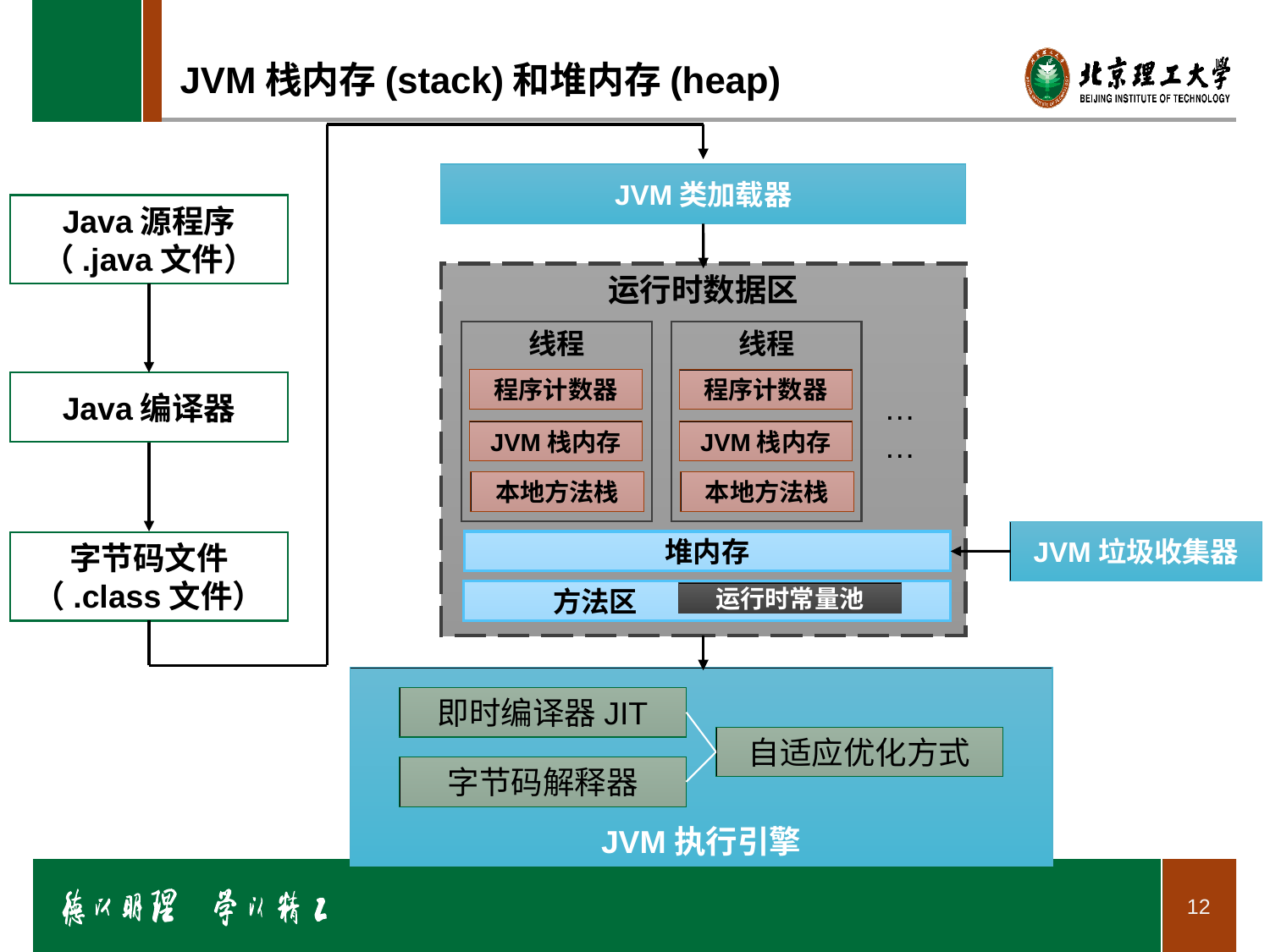

# JVM栈内存(stack)和堆内存(heap)
JVM类加载器
Java源程序
（.java文件）
运行时数据区
线程
线程
程序计数器
程序计数器
Java编译器
……
JVM栈内存
JVM栈内存
本地方法栈
本地方法栈
JVM垃圾收集器
堆内存
字节码文件
（.class文件）
           方法区
运行时常量池
JVM执行引擎
即时编译器JIT
自适应优化方式
字节码解释器